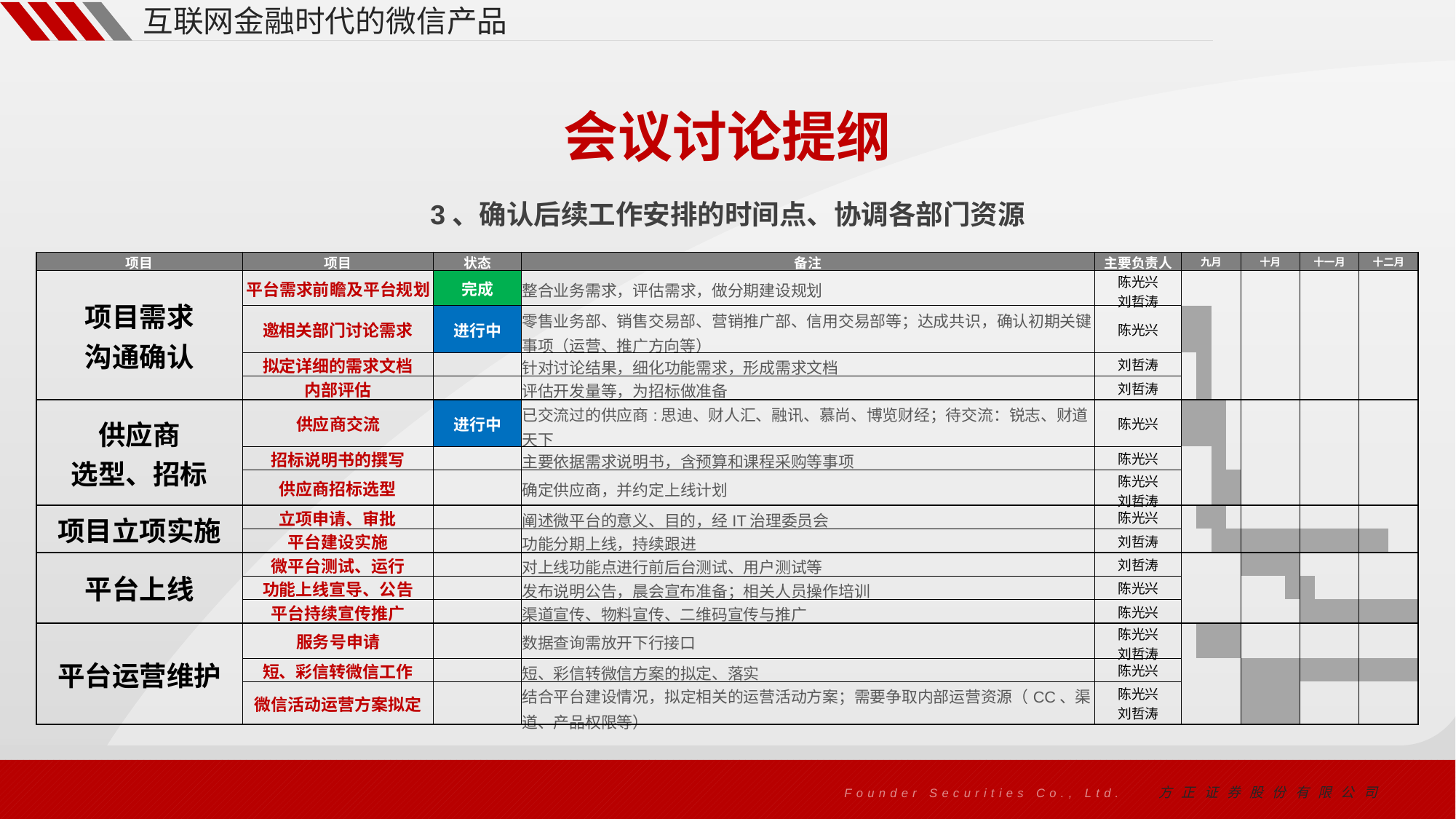

互联网金融时代的微信产品
会议讨论提纲
3、确认后续工作安排的时间点、协调各部门资源
| 项目 | 项目 | 状态 | 备注 | 主要负责人 | 九月 |  |  |  | 十月 |  |  |  | 十一月 |  |  |  | 十二月 |  |  |  |
| --- | --- | --- | --- | --- | --- | --- | --- | --- | --- | --- | --- | --- | --- | --- | --- | --- | --- | --- | --- | --- |
| 项目需求 沟通确认 | 平台需求前瞻及平台规划 | 完成 | 整合业务需求，评估需求，做分期建设规划 | 陈光兴 刘哲涛 |  |  |  |  |  |  |  |  |  |  |  |  |  |  |  |  |
|  | 邀相关部门讨论需求 | 进行中 | 零售业务部、销售交易部、营销推广部、信用交易部等；达成共识，确认初期关键事项（运营、推广方向等） | 陈光兴 |  |  |  |  |  |  |  |  |  |  |  |  |  |  |  |  |
|  | 拟定详细的需求文档 |  | 针对讨论结果，细化功能需求，形成需求文档 | 刘哲涛 |  |  |  |  |  |  |  |  |  |  |  |  |  |  |  |  |
|  | 内部评估 |  | 评估开发量等，为招标做准备 | 刘哲涛 |  |  |  |  |  |  |  |  |  |  |  |  |  |  |  |  |
| 供应商 选型、招标 | 供应商交流 | 进行中 | 已交流过的供应商:思迪、财人汇、融讯、慕尚、博览财经；待交流：锐志、财道天下 | 陈光兴 |  |  |  |  |  |  |  |  |  |  |  |  |  |  |  |  |
|  | 招标说明书的撰写 |  | 主要依据需求说明书，含预算和课程采购等事项 | 陈光兴 |  |  |  |  |  |  |  |  |  |  |  |  |  |  |  |  |
|  | 供应商招标选型 |  | 确定供应商，并约定上线计划 | 陈光兴 刘哲涛 |  |  |  |  |  |  |  |  |  |  |  |  |  |  |  |  |
| 项目立项实施 | 立项申请、审批 |  | 阐述微平台的意义、目的，经IT治理委员会 | 陈光兴 |  |  |  |  |  |  |  |  |  |  |  |  |  |  |  |  |
|  | 平台建设实施 |  | 功能分期上线，持续跟进 | 刘哲涛 |  |  |  |  |  |  |  |  |  |  |  |  |  |  |  |  |
| 平台上线 | 微平台测试、运行 |  | 对上线功能点进行前后台测试、用户测试等 | 刘哲涛 |  |  |  |  |  |  |  |  |  |  |  |  |  |  |  |  |
|  | 功能上线宣导、公告 |  | 发布说明公告，晨会宣布准备；相关人员操作培训 | 陈光兴 |  |  |  |  |  |  |  |  |  |  |  |  |  |  |  |  |
|  | 平台持续宣传推广 |  | 渠道宣传、物料宣传、二维码宣传与推广 | 陈光兴 |  |  |  |  |  |  |  |  |  |  |  |  |  |  |  |  |
| 平台运营维护 | 服务号申请 |  | 数据查询需放开下行接口 | 陈光兴 刘哲涛 |  |  |  |  |  |  |  |  |  |  |  |  |  |  |  |  |
|  | 短、彩信转微信工作 |  | 短、彩信转微信方案的拟定、落实 | 陈光兴 |  |  |  |  |  |  |  |  |  |  |  |  |  |  |  |  |
|  | 微信活动运营方案拟定 |  | 结合平台建设情况，拟定相关的运营活动方案；需要争取内部运营资源（CC、渠道、产品权限等） | 陈光兴 刘哲涛 |  |  |  |  |  |  |  |  |  |  |  |  |  |  |  |  |